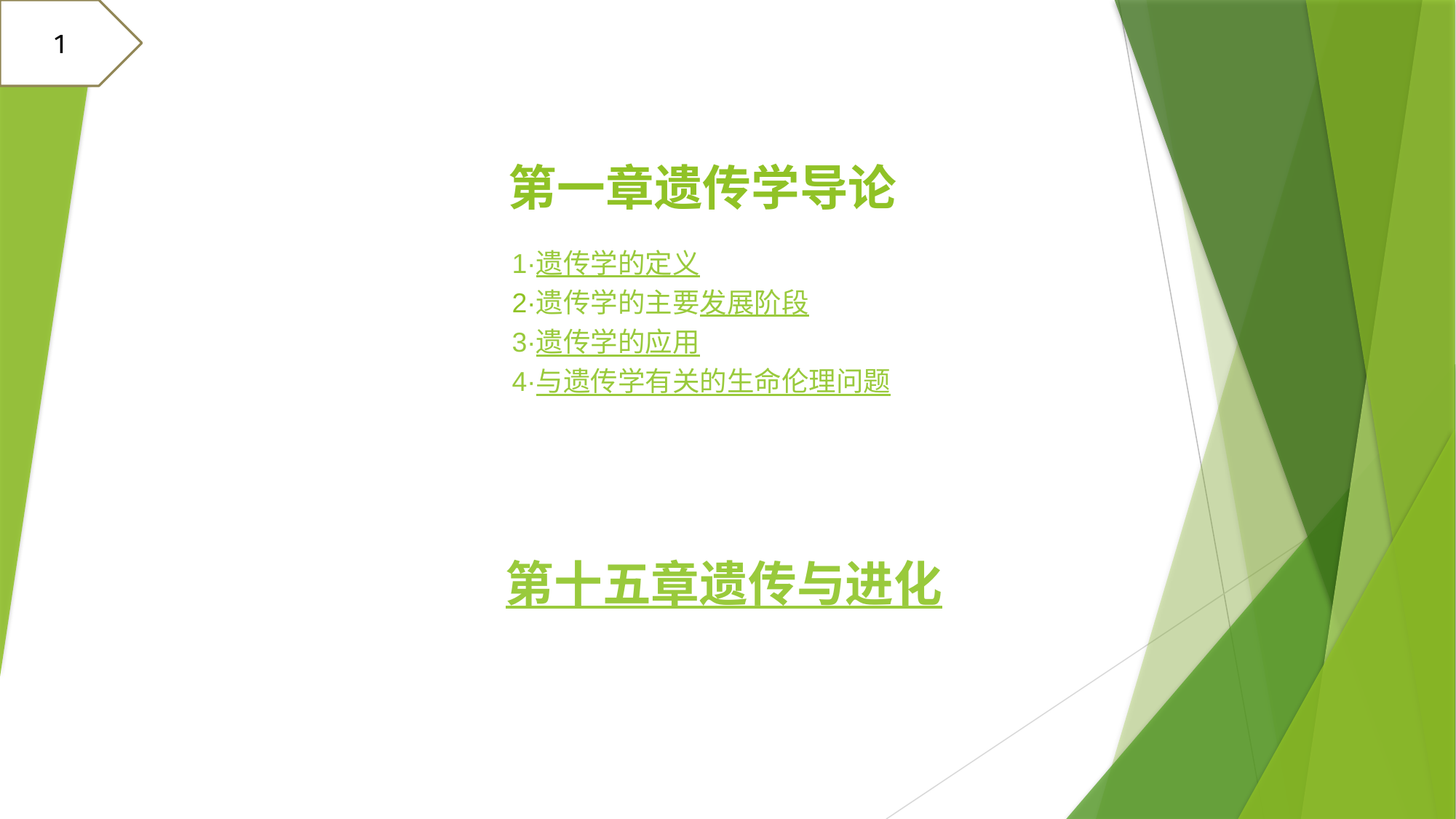

1
# 第一章遗传学导论
                                            1·遗传学的定义
                                            2·遗传学的主要发展阶段
                                            3·遗传学的应用
                                            4·与遗传学有关的生命伦理问题

   第十五章遗传与进化